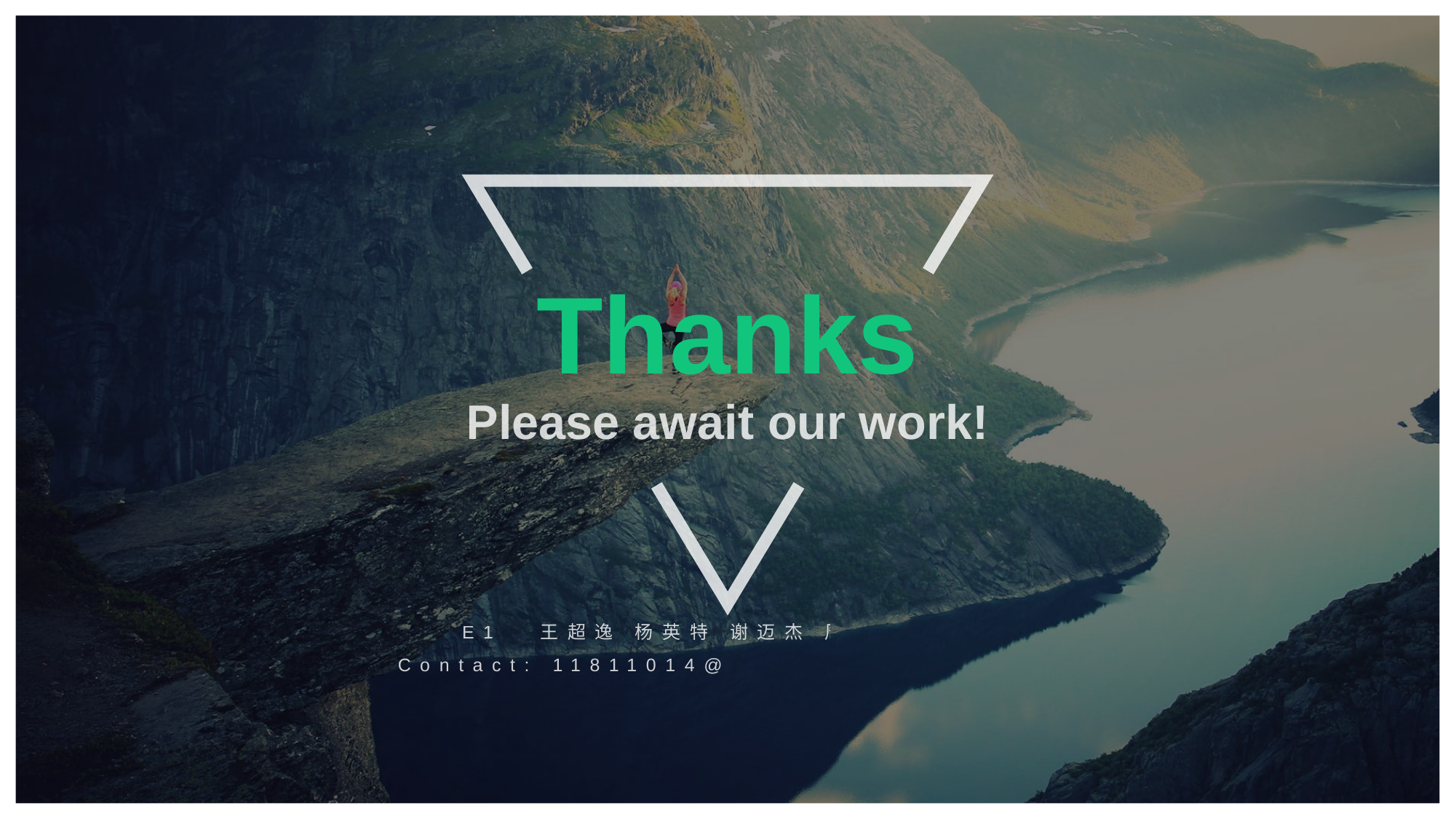

# Thanks Please await our work!
E10 王超逸 杨英特 谢迈杰 周子越 张一驰
Contact: 11811014@mail.sustech.edu.cn